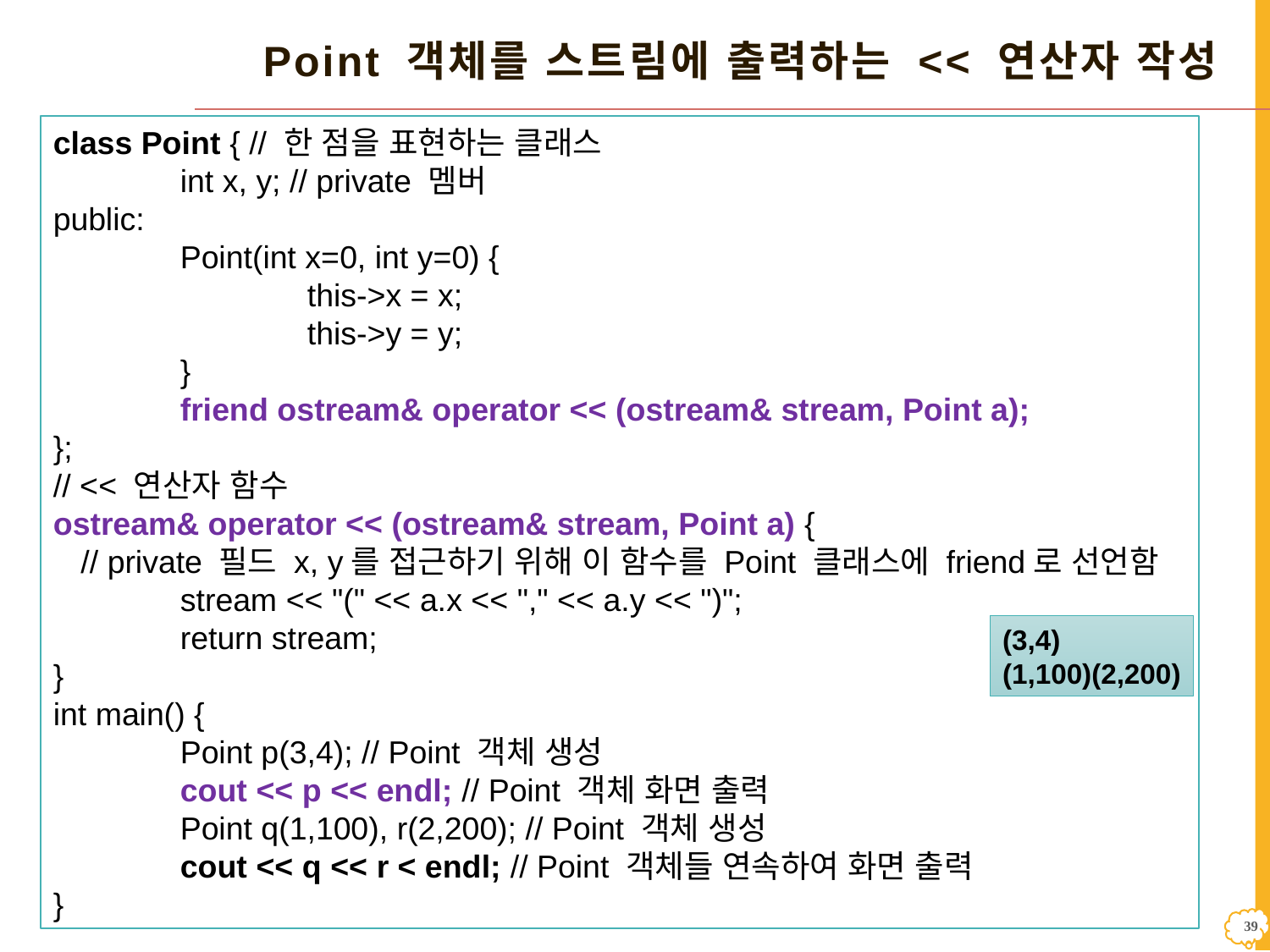

# Point 객체를 스트림에 출력하는 << 연산자 작성
class Point { // 한 점을 표현하는 클래스
	int x, y; // private 멤버
public:
	Point(int x=0, int y=0) {
		this->x = x;
		this->y = y;
	}
	friend ostream& operator << (ostream& stream, Point a);
};
// << 연산자 함수
ostream& operator << (ostream& stream, Point a) {
// private 필드 x, y를 접근하기 위해 이 함수를 Point 클래스에 friend로 선언함
	stream << "(" << a.x << "," << a.y << ")";
	return stream;
}
int main() {
	Point p(3,4); // Point 객체 생성
	cout << p << endl; // Point 객체 화면 출력
	Point q(1,100), r(2,200); // Point 객체 생성
	cout << q << r < endl; // Point 객체들 연속하여 화면 출력
}
(3,4)
(1,100)(2,200)
39